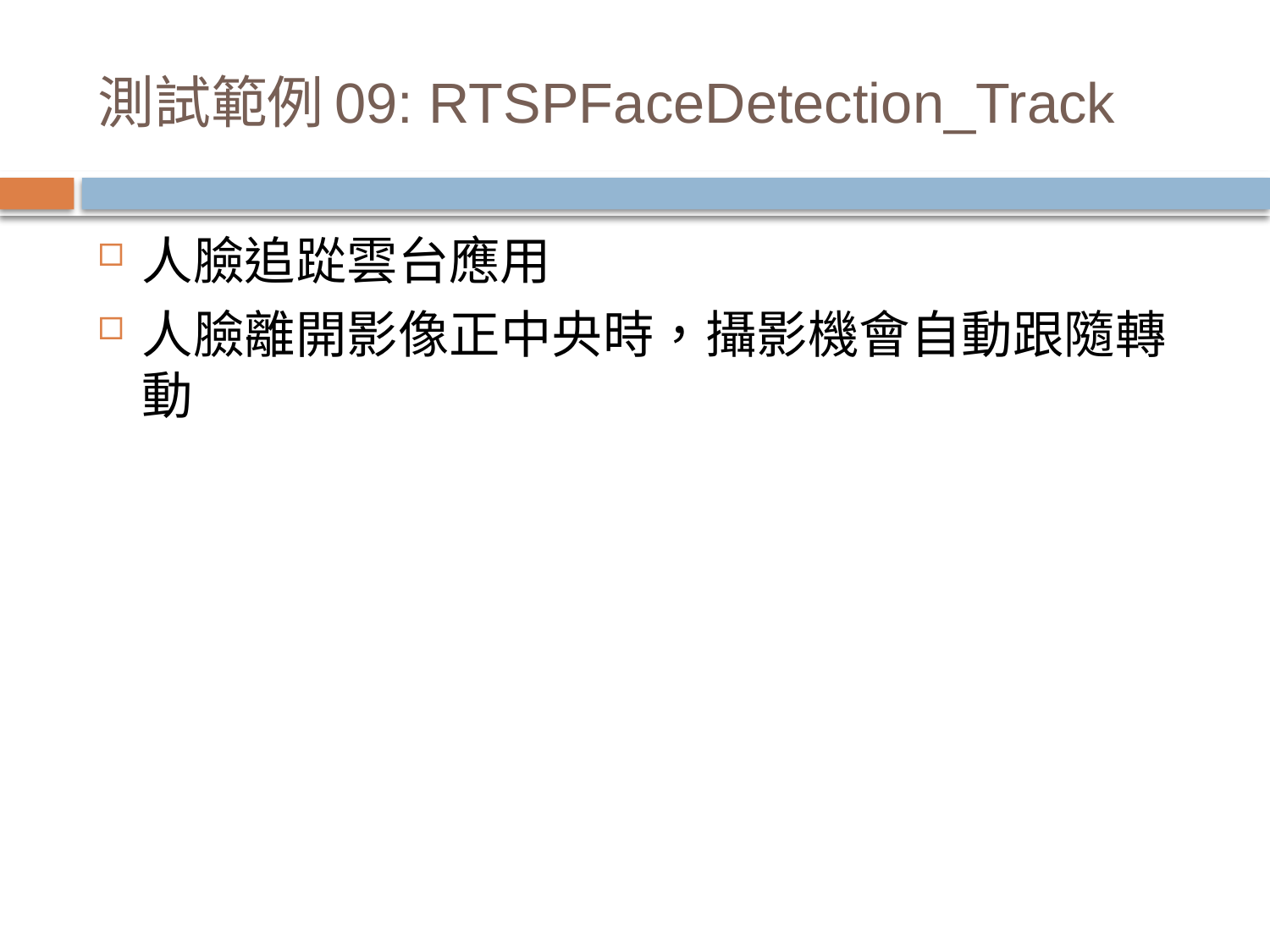

# 測試範例09: RTSPFaceDetection_Track
人臉追踨雲台應用
人臉離開影像正中央時，攝影機會自動跟隨轉動